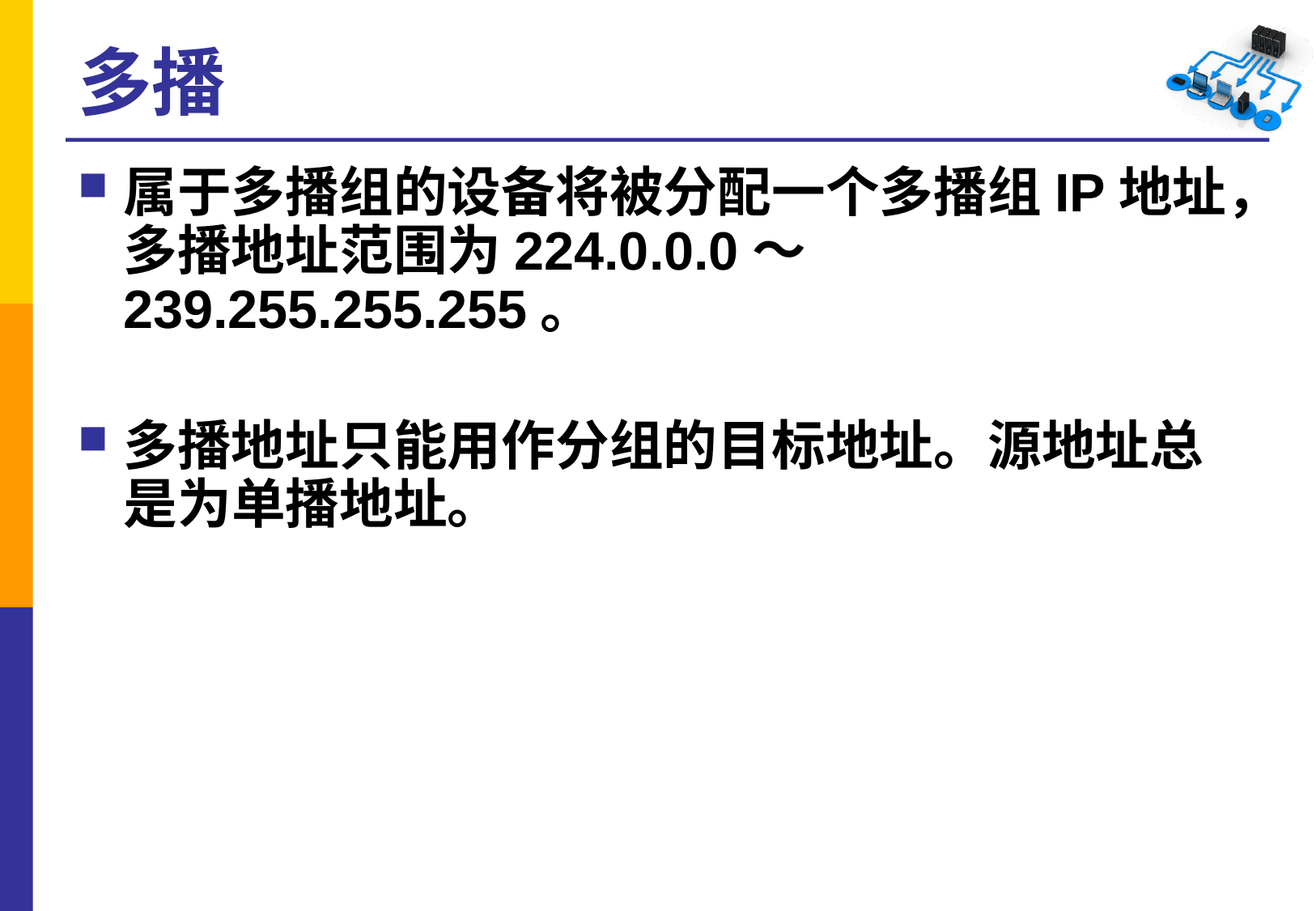

# 多播
属于多播组的设备将被分配一个多播组IP地址，多播地址范围为224.0.0.0～239.255.255.255。

多播地址只能用作分组的目标地址。源地址总是为单播地址。